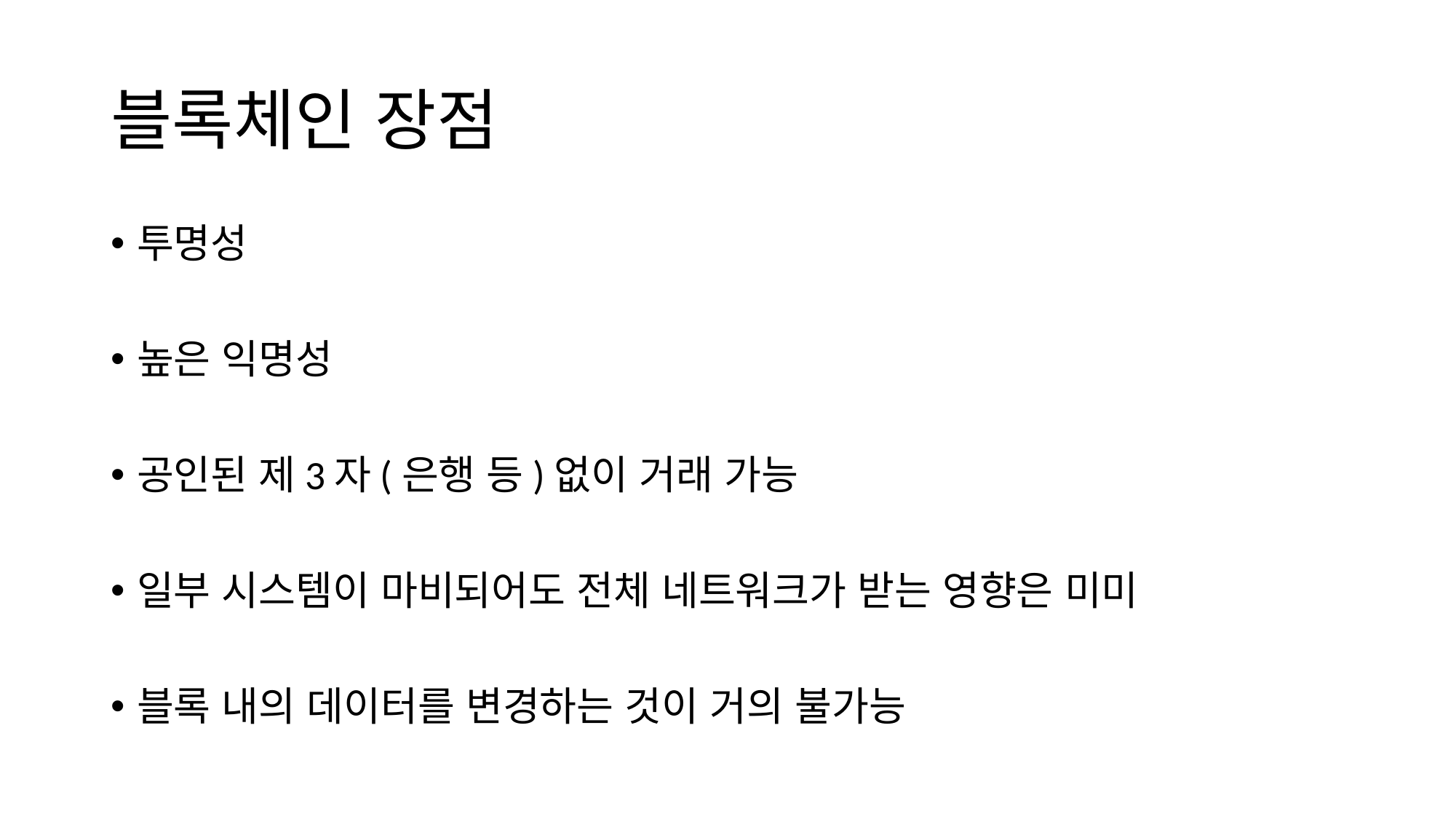

# 블록체인 장점
투명성

높은 익명성

공인된 제3자(은행 등)없이 거래 가능

일부 시스템이 마비되어도 전체 네트워크가 받는 영향은 미미

블록 내의 데이터를 변경하는 것이 거의 불가능